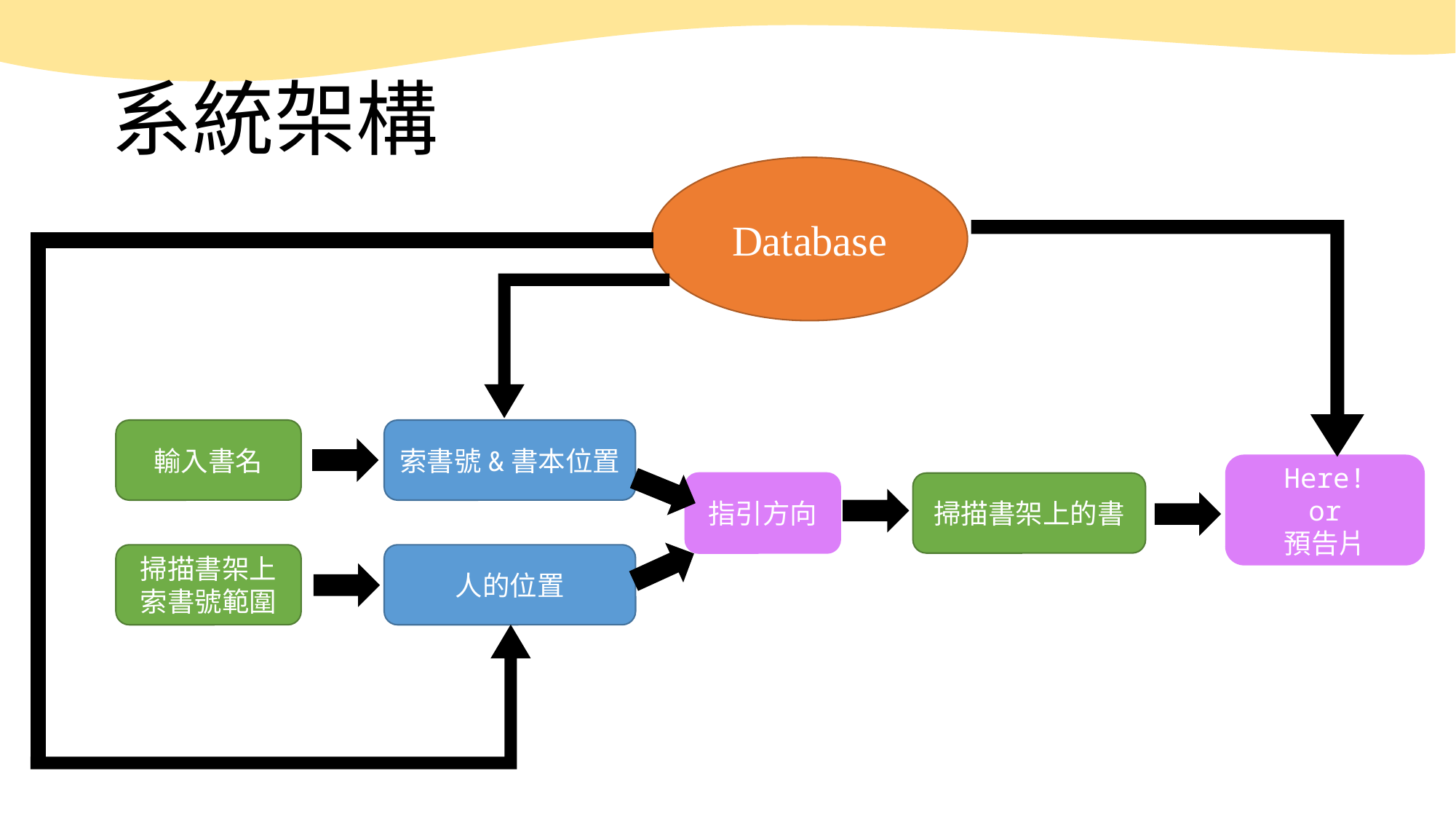

# 系統架構
Database

輸入書名
索書號&書本位置

Here!
or
預告片
指引方向
掃描書架上的書

掃描書架上
索書號範圍
人的位置

相機
陀螺儀
智慧型手機
程式kernel
UI
資料庫